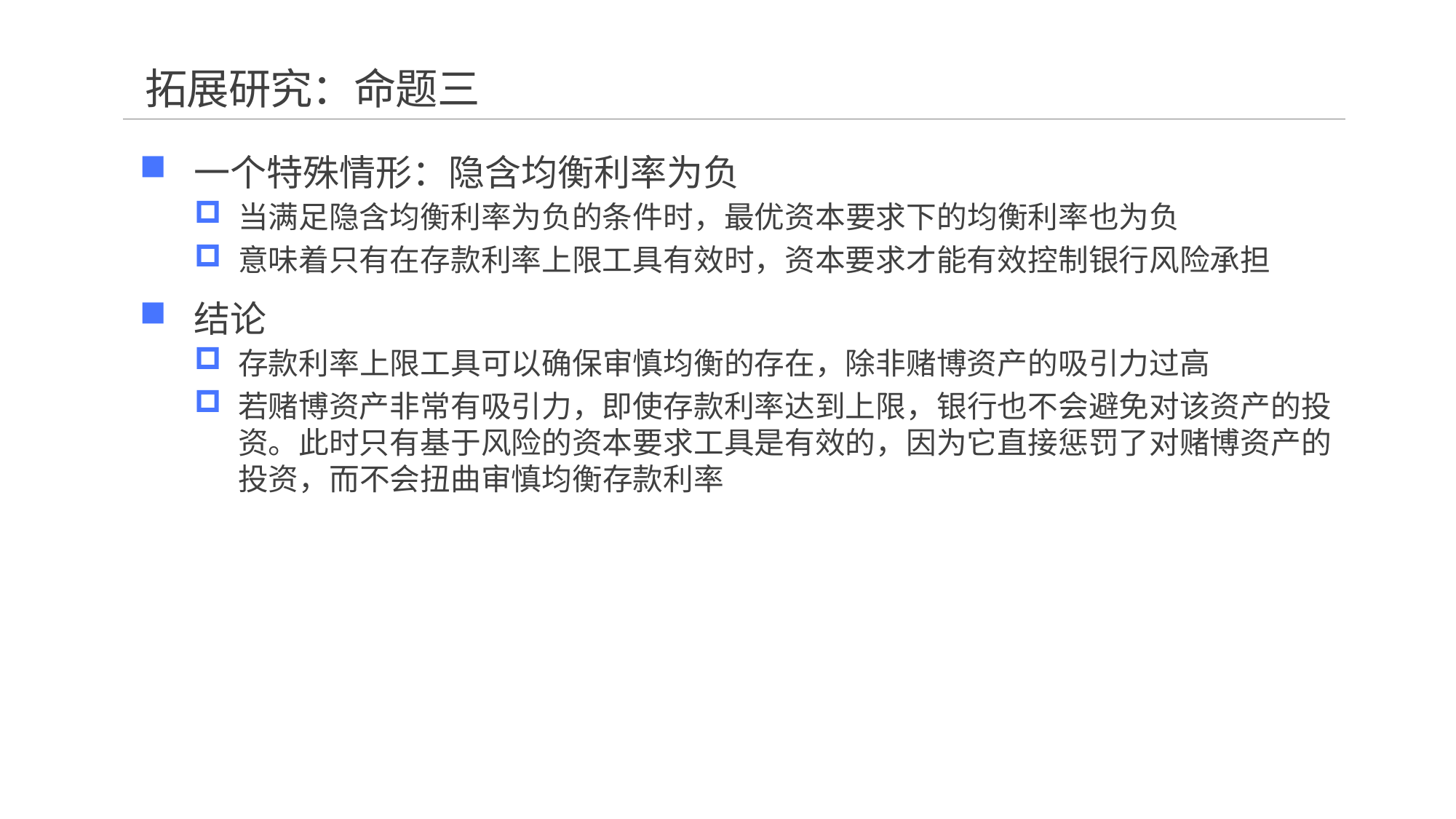

# 拓展研究：命题三
一个特殊情形：隐含均衡利率为负
当满足隐含均衡利率为负的条件时，最优资本要求下的均衡利率也为负
意味着只有在存款利率上限工具有效时，资本要求才能有效控制银行风险承担
结论
存款利率上限工具可以确保审慎均衡的存在，除非赌博资产的吸引力过高
若赌博资产非常有吸引力，即使存款利率达到上限，银行也不会避免对该资产的投资。此时只有基于风险的资本要求工具是有效的，因为它直接惩罚了对赌博资产的投资，而不会扭曲审慎均衡存款利率